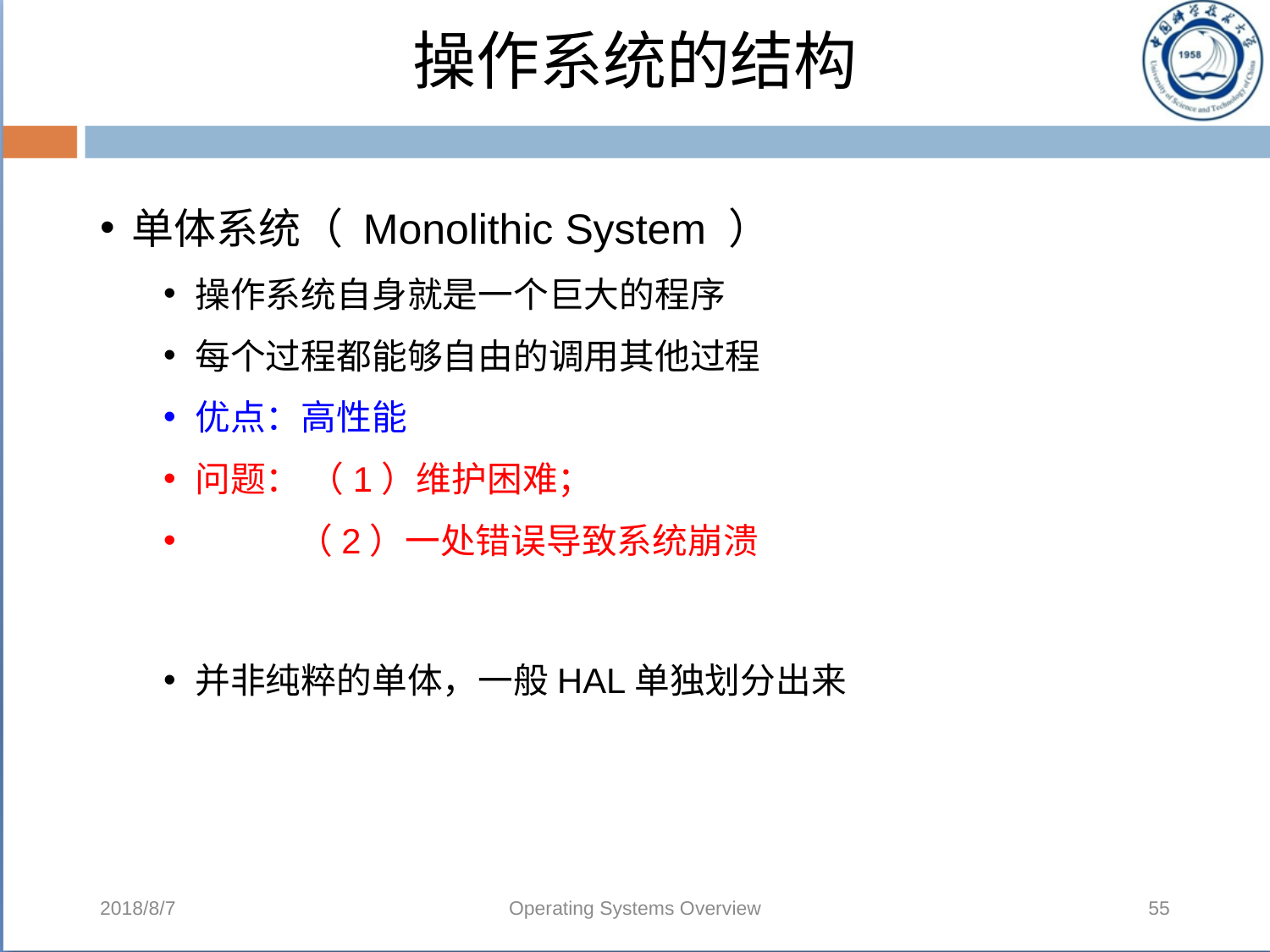

# 操作系统的结构
单体系统（ Monolithic System ）
操作系统自身就是一个巨大的程序
每个过程都能够自由的调用其他过程
优点：高性能
问题： （1）维护困难；
            （2）一处错误导致系统崩溃

并非纯粹的单体，一般HAL单独划分出来
2018/8/7
Operating Systems Overview
55